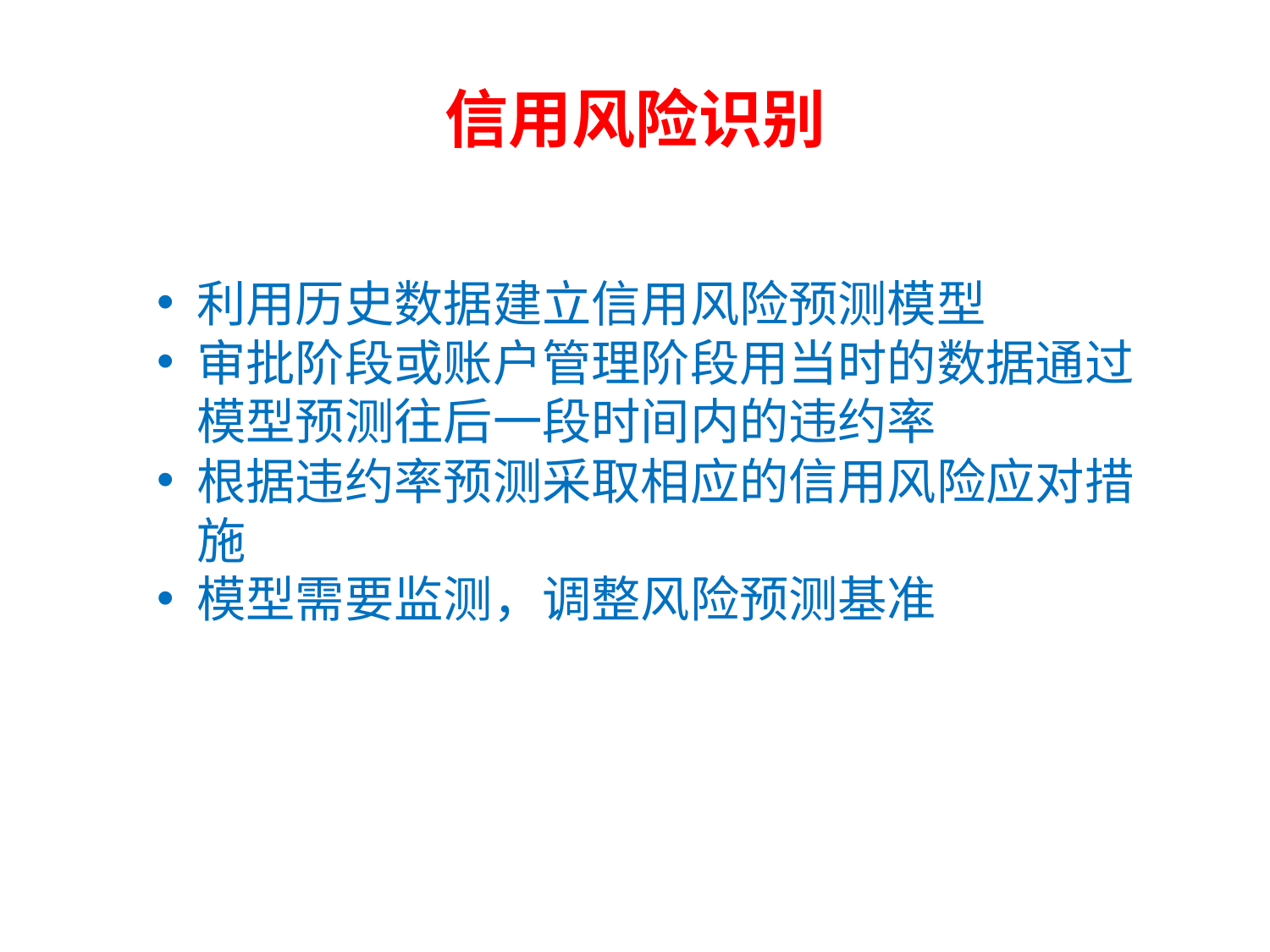

# 信用风险识别
利用历史数据建立信用风险预测模型
审批阶段或账户管理阶段用当时的数据通过模型预测往后一段时间内的违约率
根据违约率预测采取相应的信用风险应对措施
模型需要监测，调整风险预测基准